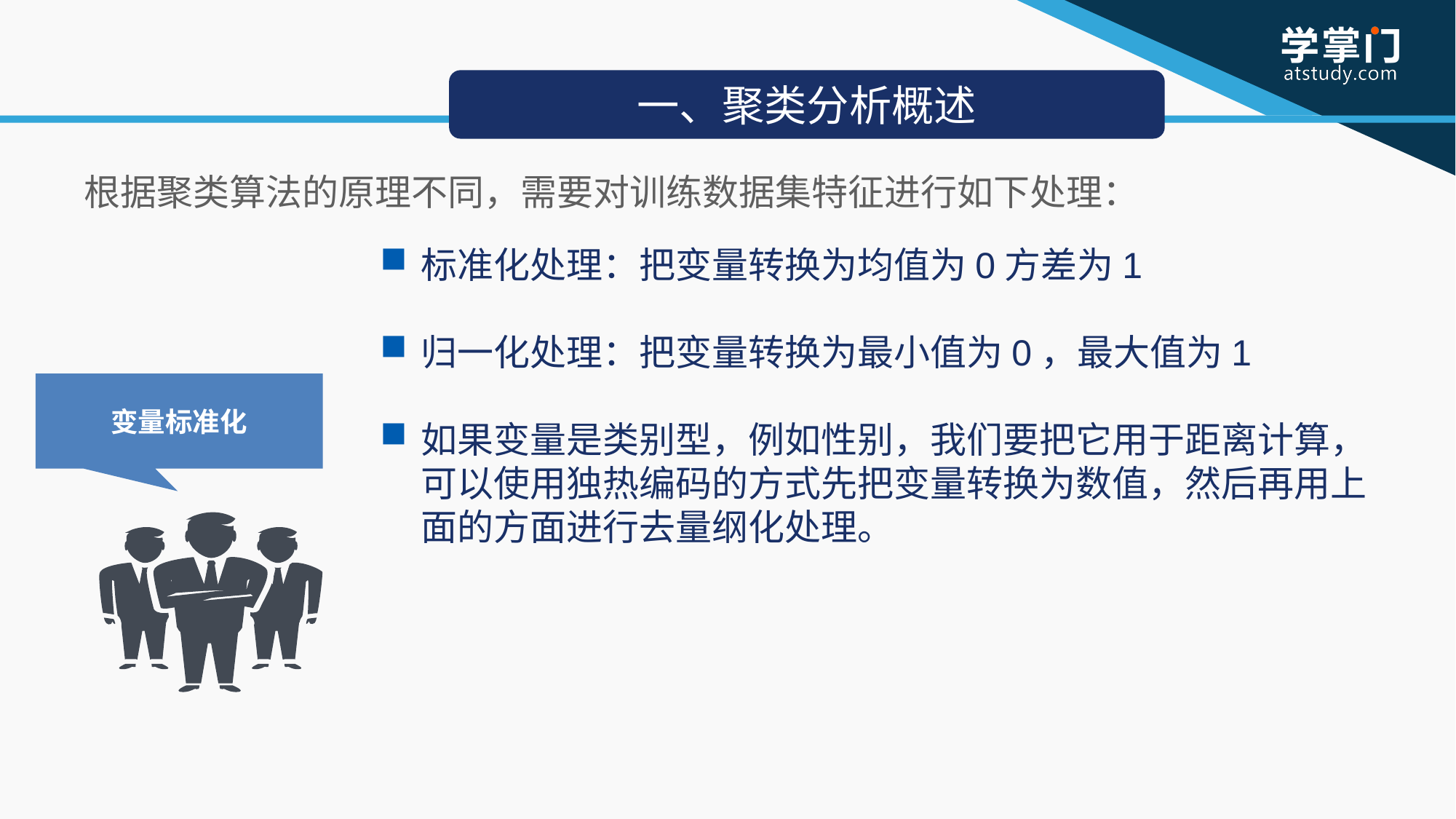

一、聚类分析概述
根据聚类算法的原理不同，需要对训练数据集特征进行如下处理：
标准化处理：把变量转换为均值为0方差为1

归一化处理：把变量转换为最小值为0，最大值为1

如果变量是类别型，例如性别，我们要把它用于距离计算，可以使用独热编码的方式先把变量转换为数值，然后再用上面的方面进行去量纲化处理。
变量标准化